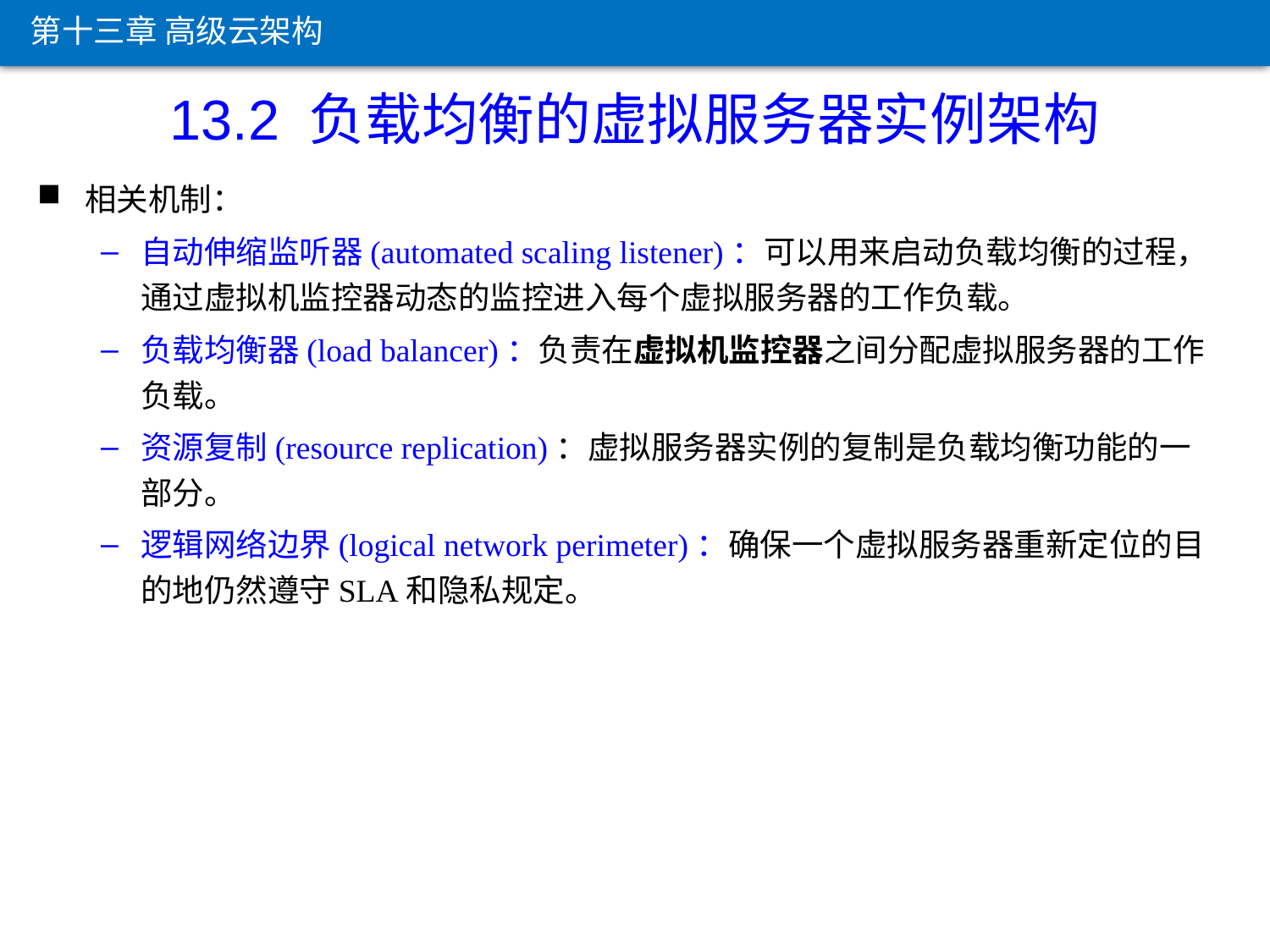

第十三章 高级云架构
13.2 负载均衡的虚拟服务器实例架构
相关机制：
自动伸缩监听器(automated scaling listener)：可以用来启动负载均衡的过程，通过虚拟机监控器动态的监控进入每个虚拟服务器的工作负载。
负载均衡器(load balancer)：负责在虚拟机监控器之间分配虚拟服务器的工作负载。
资源复制(resource replication)：虚拟服务器实例的复制是负载均衡功能的一部分。
逻辑网络边界(logical network perimeter)：确保一个虚拟服务器重新定位的目的地仍然遵守SLA和隐私规定。
16